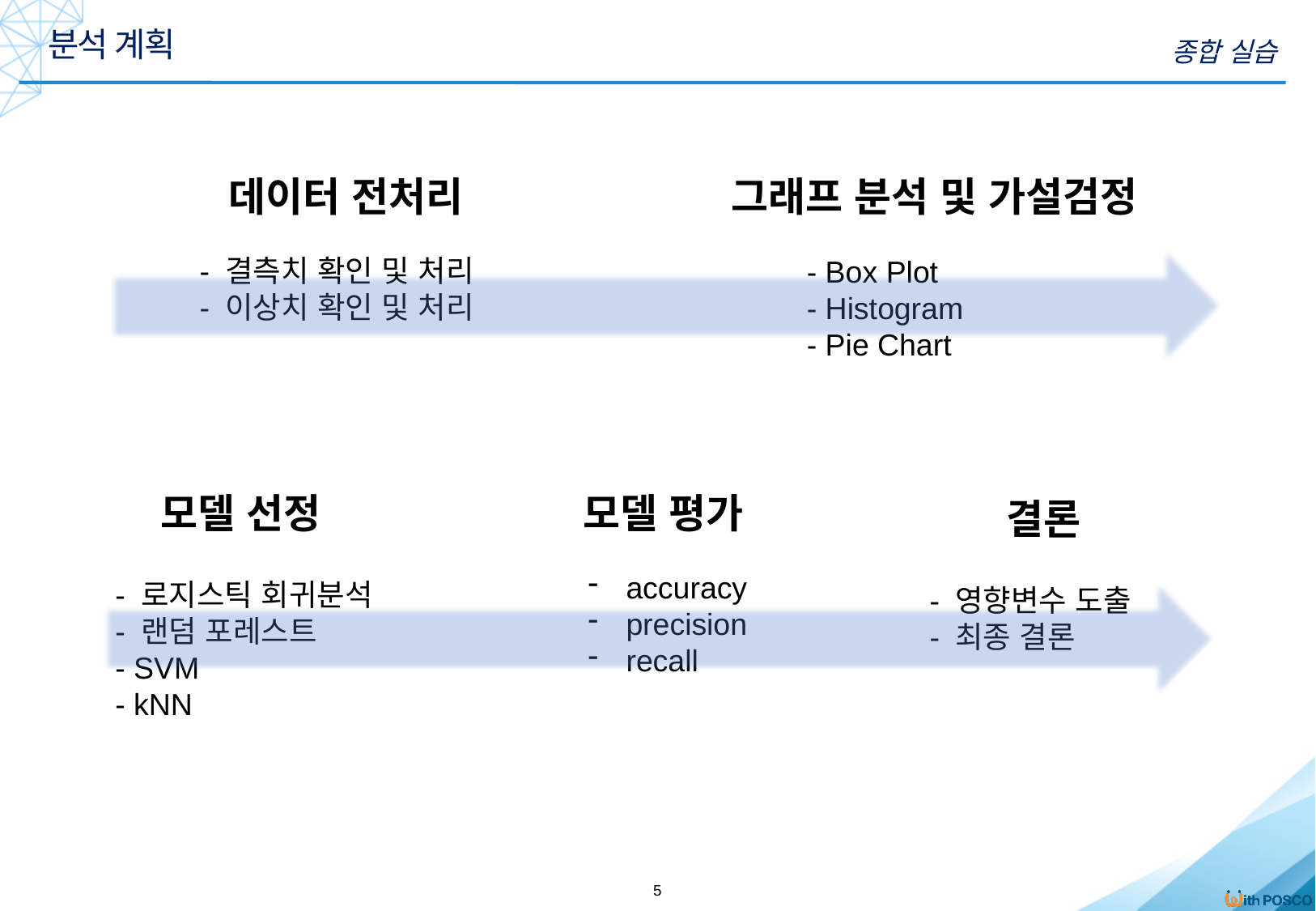

분석 계획
종합 실습
데이터 전처리
- 결측치 확인 및 처리
- 이상치 확인 및 처리
그래프 분석 및 가설검정
- Box Plot
- Histogram
- Pie Chart

모델 선정
- 로지스틱 회귀분석
- 랜덤 포레스트
- SVM
- kNN
모델 평가
accuracy
precision
recall
결론
- 영향변수 도출
- 최종 결론